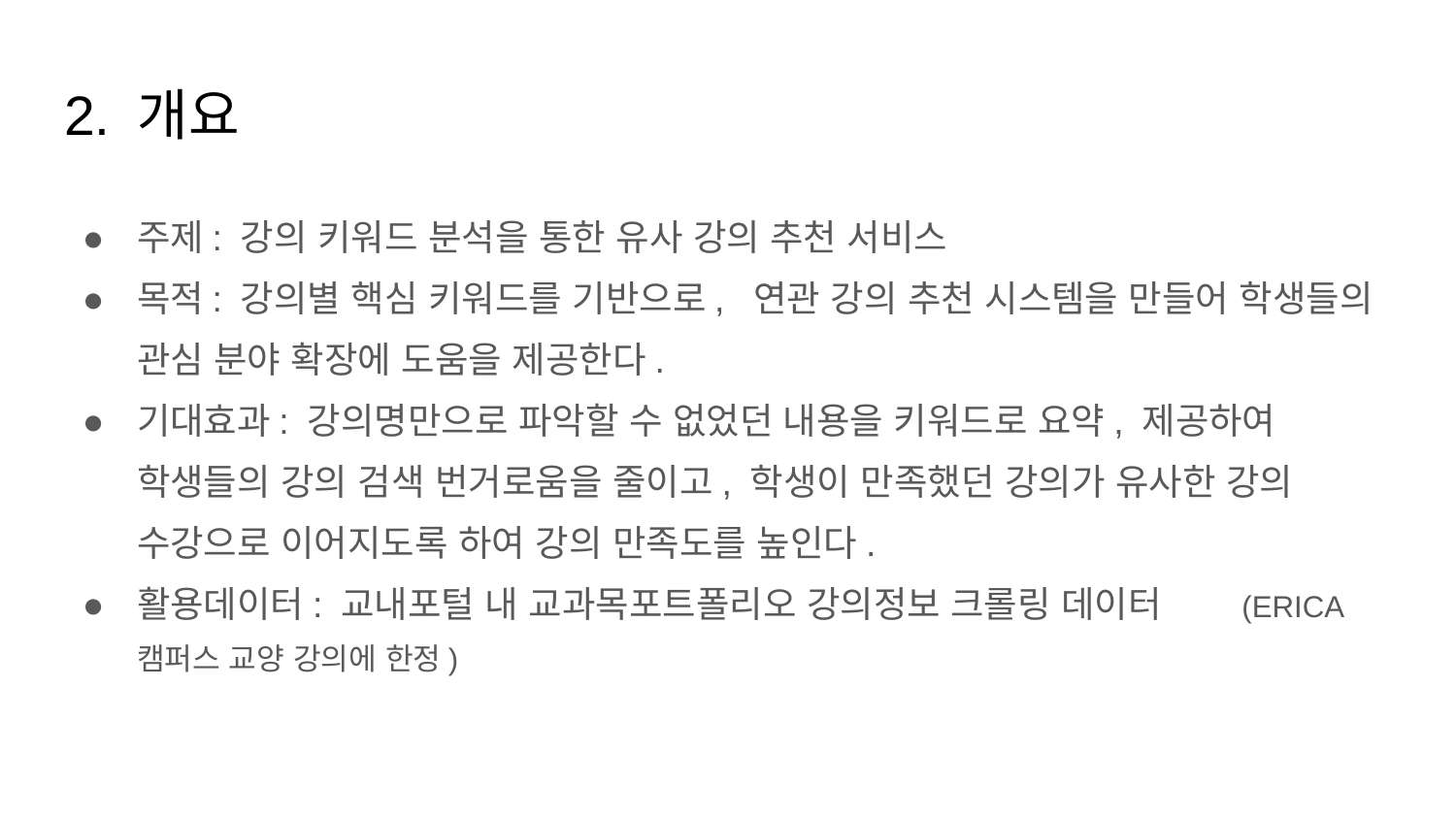

# 2. 개요
주제: 강의 키워드 분석을 통한 유사 강의 추천 서비스
목적: 강의별 핵심 키워드를 기반으로,  연관 강의 추천 시스템을 만들어 학생들의 관심 분야 확장에 도움을 제공한다.
기대효과: 강의명만으로 파악할 수 없었던 내용을 키워드로 요약, 제공하여 학생들의 강의 검색 번거로움을 줄이고, 학생이 만족했던 강의가 유사한 강의 수강으로 이어지도록 하여 강의 만족도를 높인다.
활용데이터: 교내포털 내 교과목포트폴리오 강의정보 크롤링 데이터       (ERICA 캠퍼스 교양 강의에 한정)